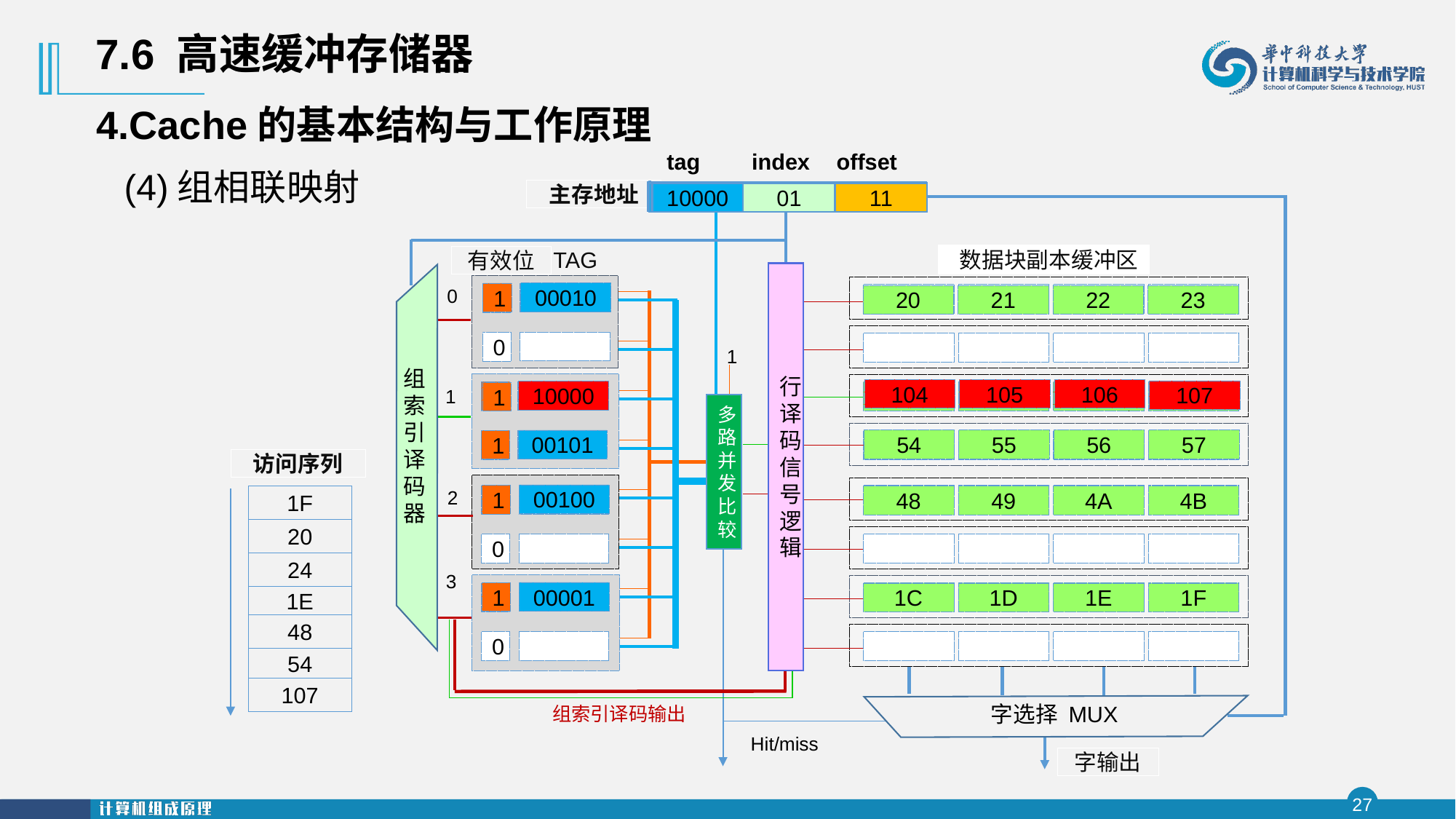

7.6 高速缓冲存储器
4.Cache的基本结构与工作原理
tag
index
offset
(4)组相联映射
主存地址
00001
11
11
00100
10
00
Tag
index
offset
00010
01
00
00010
00
00
00001
11
10
10000
01
11
00101
01
00
TAG
数据块副本缓冲区
有效位
行译码
信号逻辑

0

0

0
1
2
3
00010
1
20
21
22
23

组索引译码器

1

0

0

104
105
106
107
10000
1
00010
1
24
25
26
27

多路并发比较

54
55
56
57
00101
1
访问序列

0

0

00100
1
1F
48
49
4A
4B
20

24

0

0

00001
1
1C
1D
1E
1F
1E
48
组索引译码输出

54
107
字选择 MUX
Hit/miss
字输出